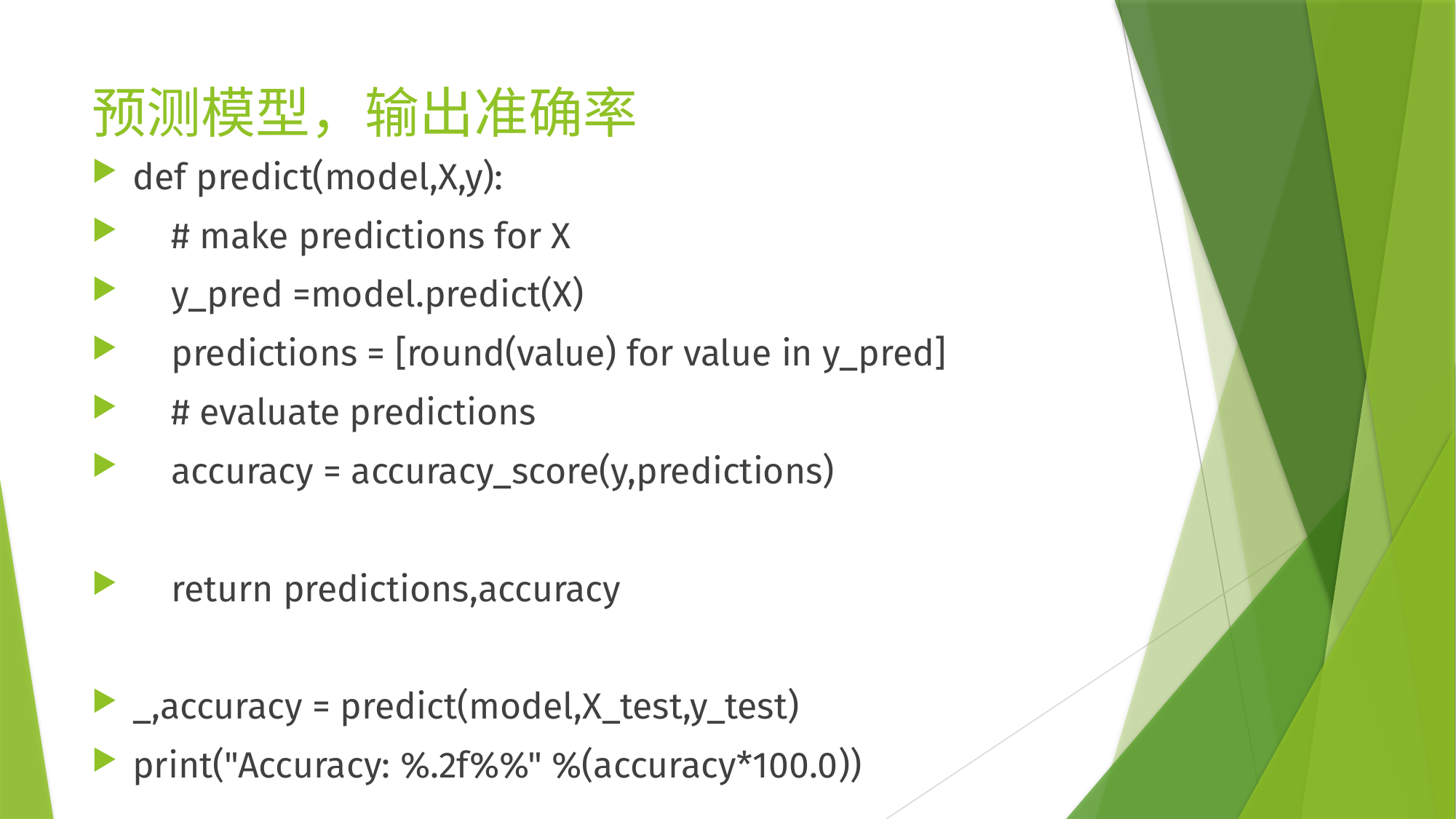

# 预测模型，输出准确率
def predict(model,X,y):
    # make predictions for X
    y_pred =model.predict(X)
    predictions = [round(value) for value in y_pred]
    # evaluate predictions
    accuracy = accuracy_score(y,predictions)

    return predictions,accuracy

_,accuracy = predict(model,X_test,y_test)
print("Accuracy: %.2f%%" %(accuracy*100.0))